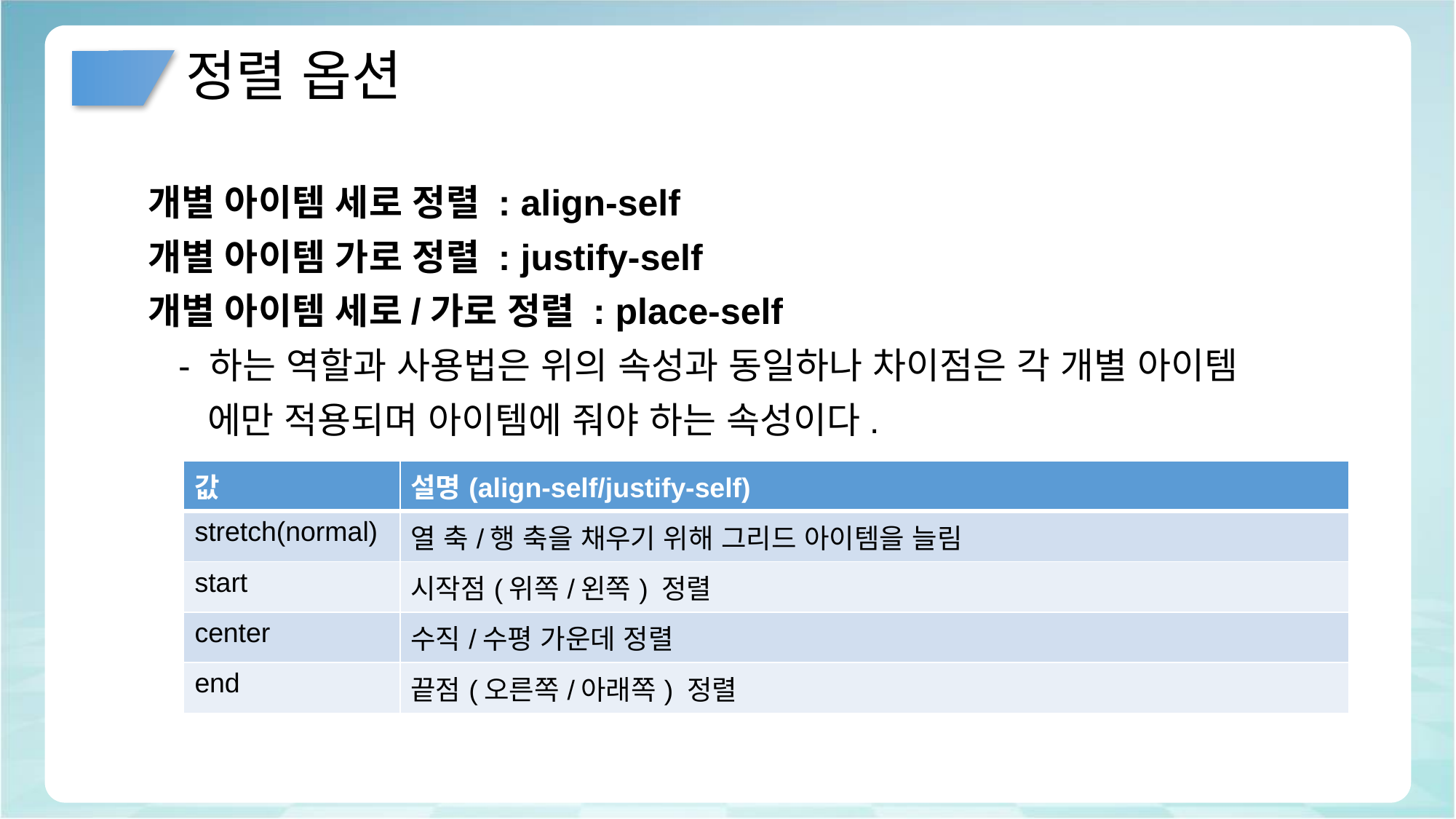

# 정렬 옵션
개별 아이템 세로 정렬 : align-self
개별 아이템 가로 정렬 : justify-self
개별 아이템 세로/가로 정렬 : place-self
   - 하는 역할과 사용법은 위의 속성과 동일하나 차이점은 각 개별 아이템
     에만 적용되며 아이템에 줘야 하는 속성이다.
| 값 | 설명(align-self/justify-self) |
| --- | --- |
| stretch(normal) | 열 축/행 축을 채우기 위해 그리드 아이템을 늘림 |
| start | 시작점(위쪽/왼쪽) 정렬 |
| center | 수직/수평 가운데 정렬 |
| end | 끝점(오른쪽/아래쪽) 정렬 |